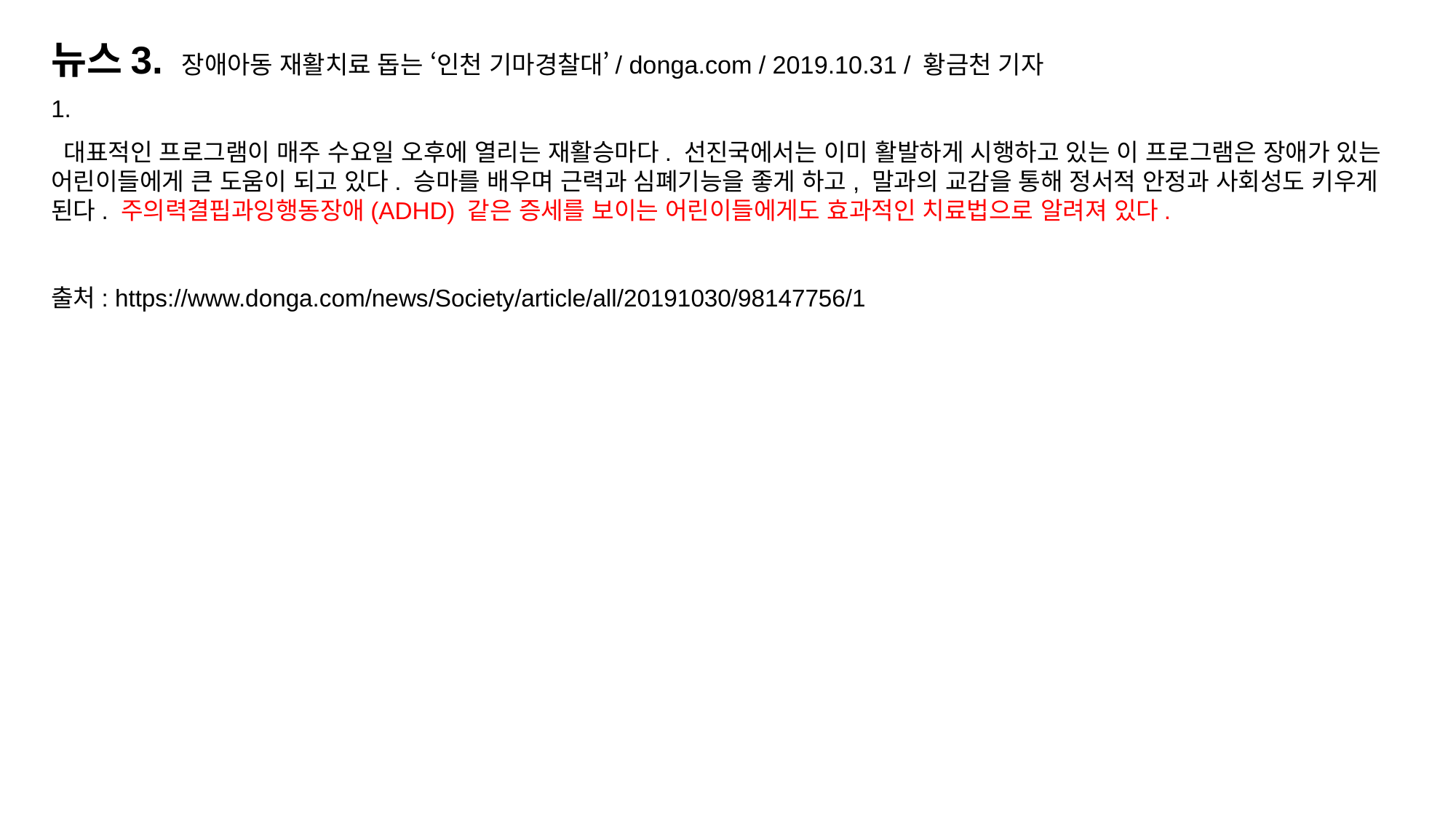

# 뉴스3. 장애아동 재활치료 돕는 ‘인천 기마경찰대’/ donga.com / 2019.10.31 / 황금천 기자
1.
 대표적인 프로그램이 매주 수요일 오후에 열리는 재활승마다. 선진국에서는 이미 활발하게 시행하고 있는 이 프로그램은 장애가 있는 어린이들에게 큰 도움이 되고 있다. 승마를 배우며 근력과 심폐기능을 좋게 하고, 말과의 교감을 통해 정서적 안정과 사회성도 키우게 된다. 주의력결핍과잉행동장애(ADHD) 같은 증세를 보이는 어린이들에게도 효과적인 치료법으로 알려져 있다.
출처: https://www.donga.com/news/Society/article/all/20191030/98147756/1